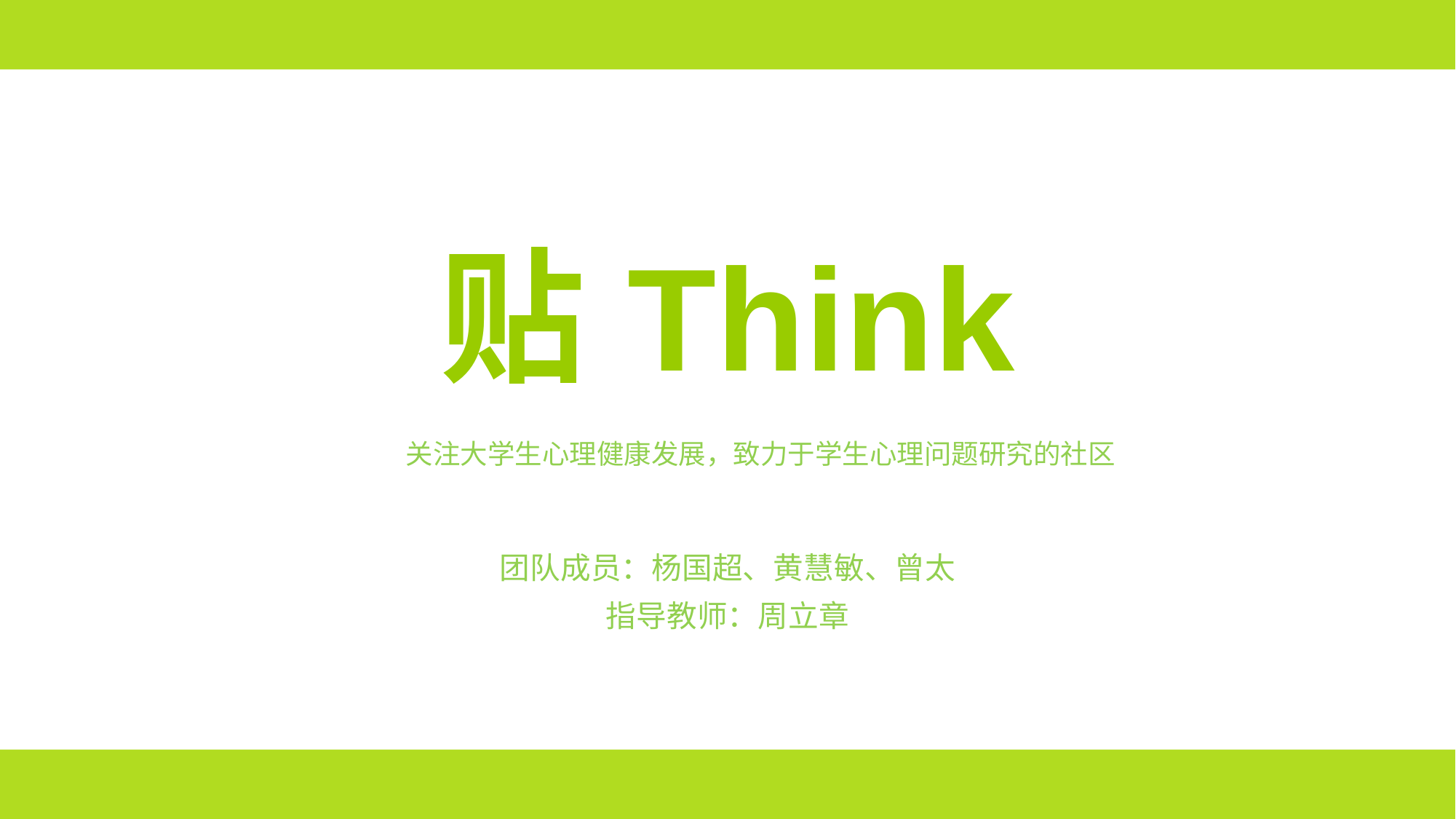

# 贴Think
关注大学生心理健康发展，致力于学生心理问题研究的社区
团队成员：杨国超、黄慧敏、曾太
指导教师：周立章